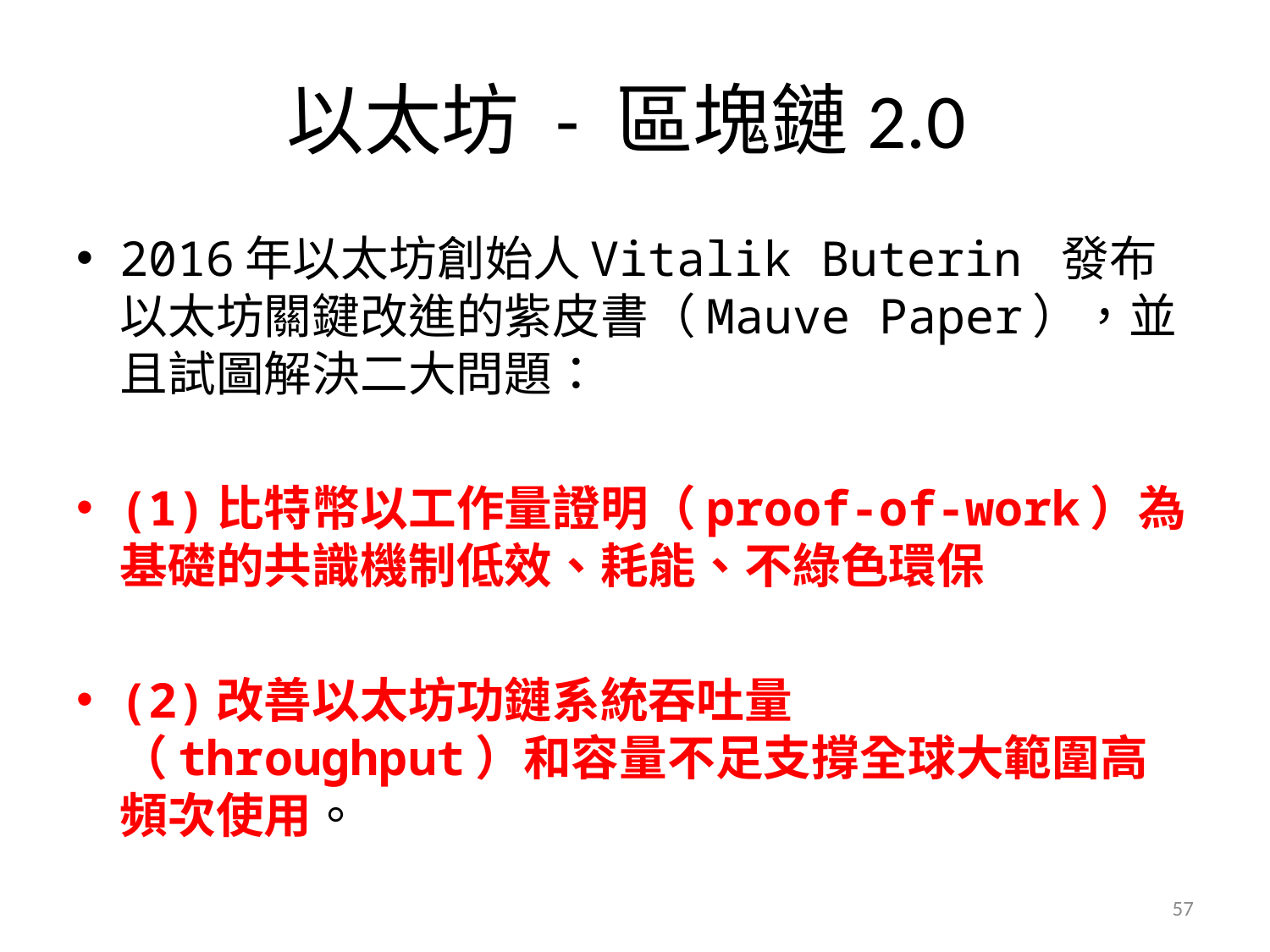

# 以太坊 - 區塊鏈2.0
2016年以太坊創始人Vitalik Buterin 發布以太坊關鍵改進的紫皮書（Mauve Paper），並且試圖解決二大問題：

(1)比特幣以工作量證明（proof-of-work）為基礎的共識機制低效、耗能、不綠色環保

(2)改善以太坊功鏈系統吞吐量（throughput）和容量不足支撐全球大範圍高頻次使用。

57